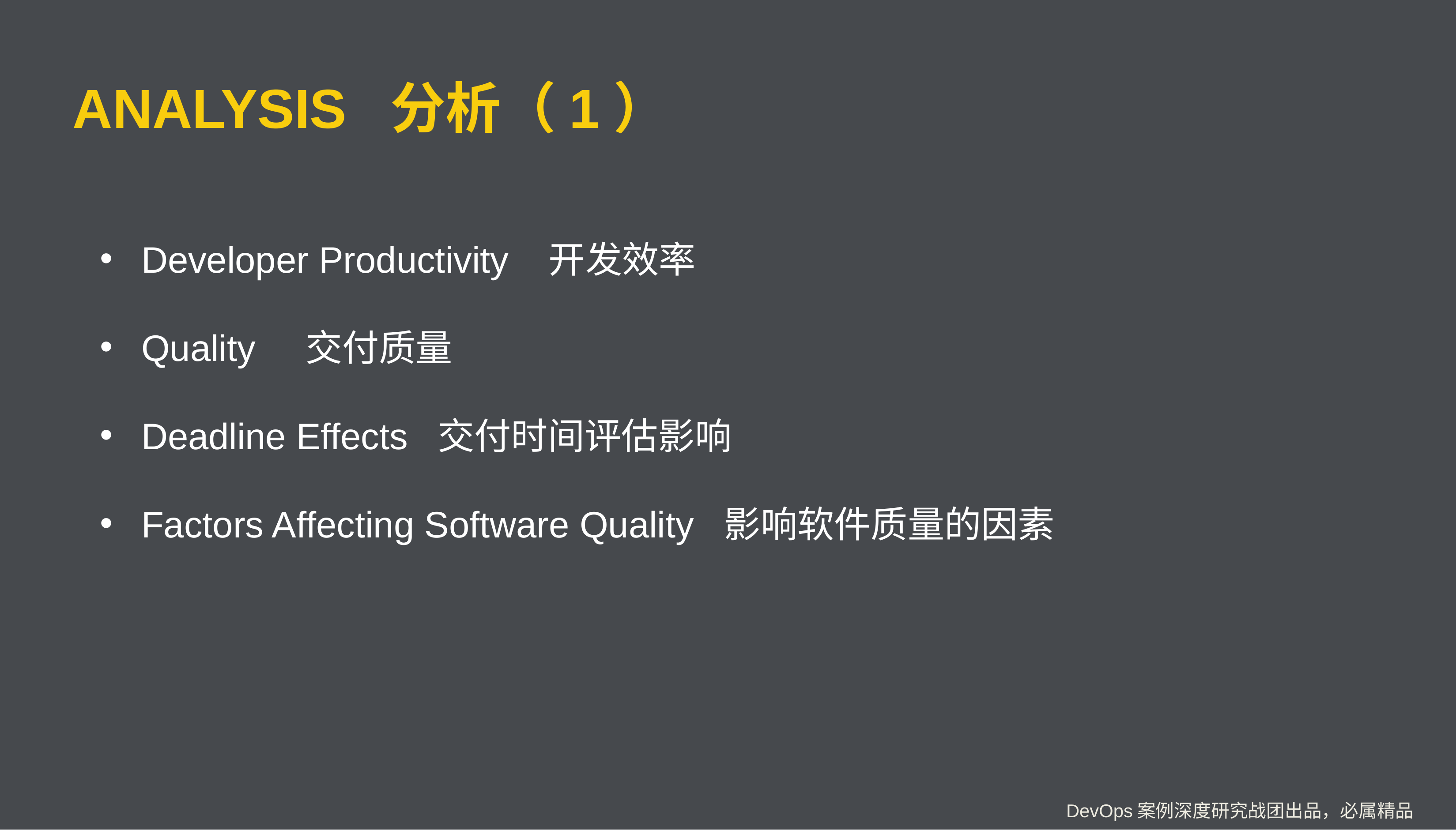

# ANALYSIS  分析（1）
Developer Productivity   开发效率

Quality    交付质量

Deadline Effects  交付时间评估影响

Factors Affecting Software Quality  影响软件质量的因素